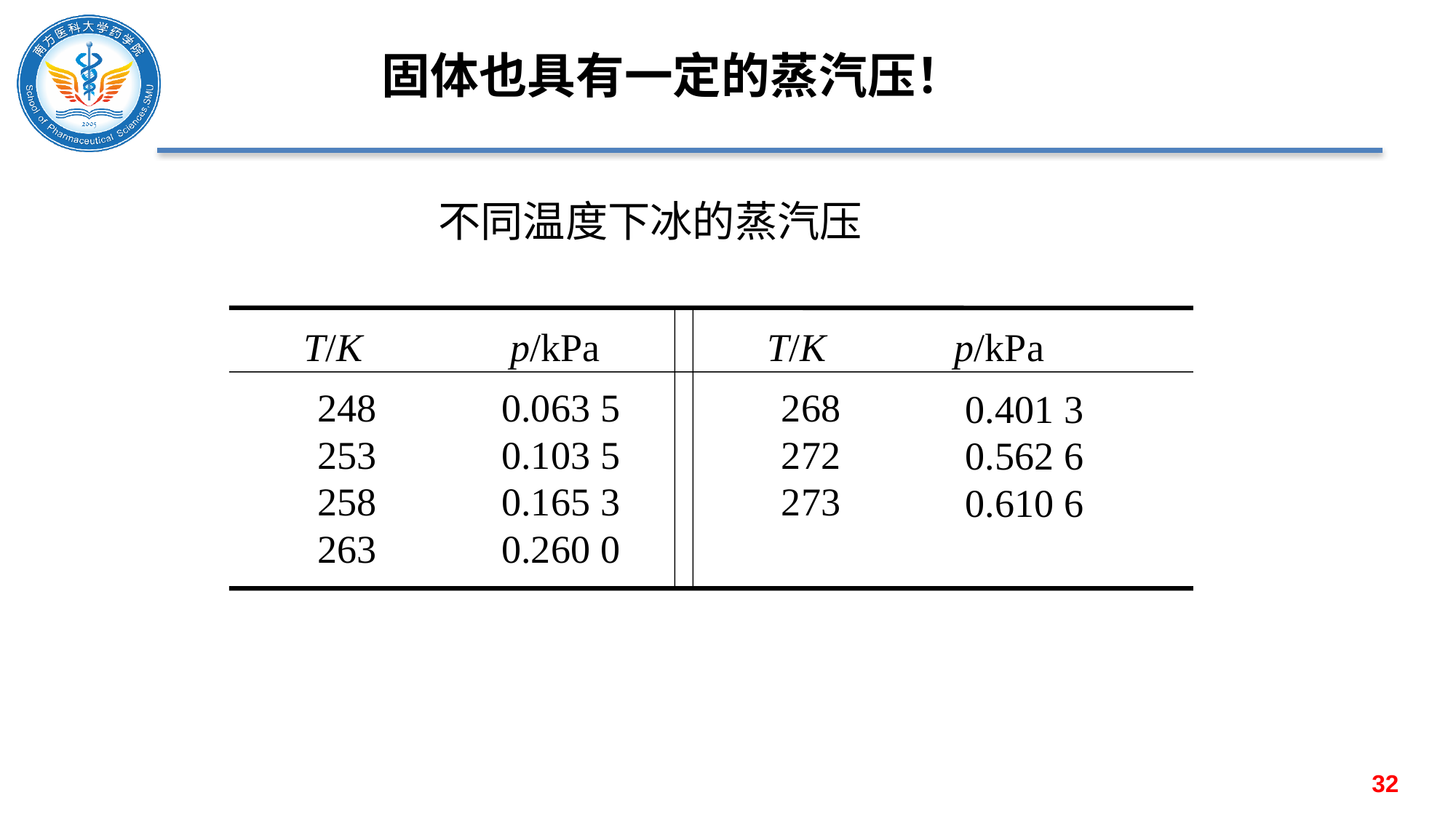

固体也具有一定的蒸汽压！
不同温度下冰的蒸汽压

T/K               p/kPa                 T/K             p/kPa

248
253
258
263
0.063 5
0.103 5
0.165 3
0.260 0
268
272
273
0.401 3
0.562 6
0.610 6

32